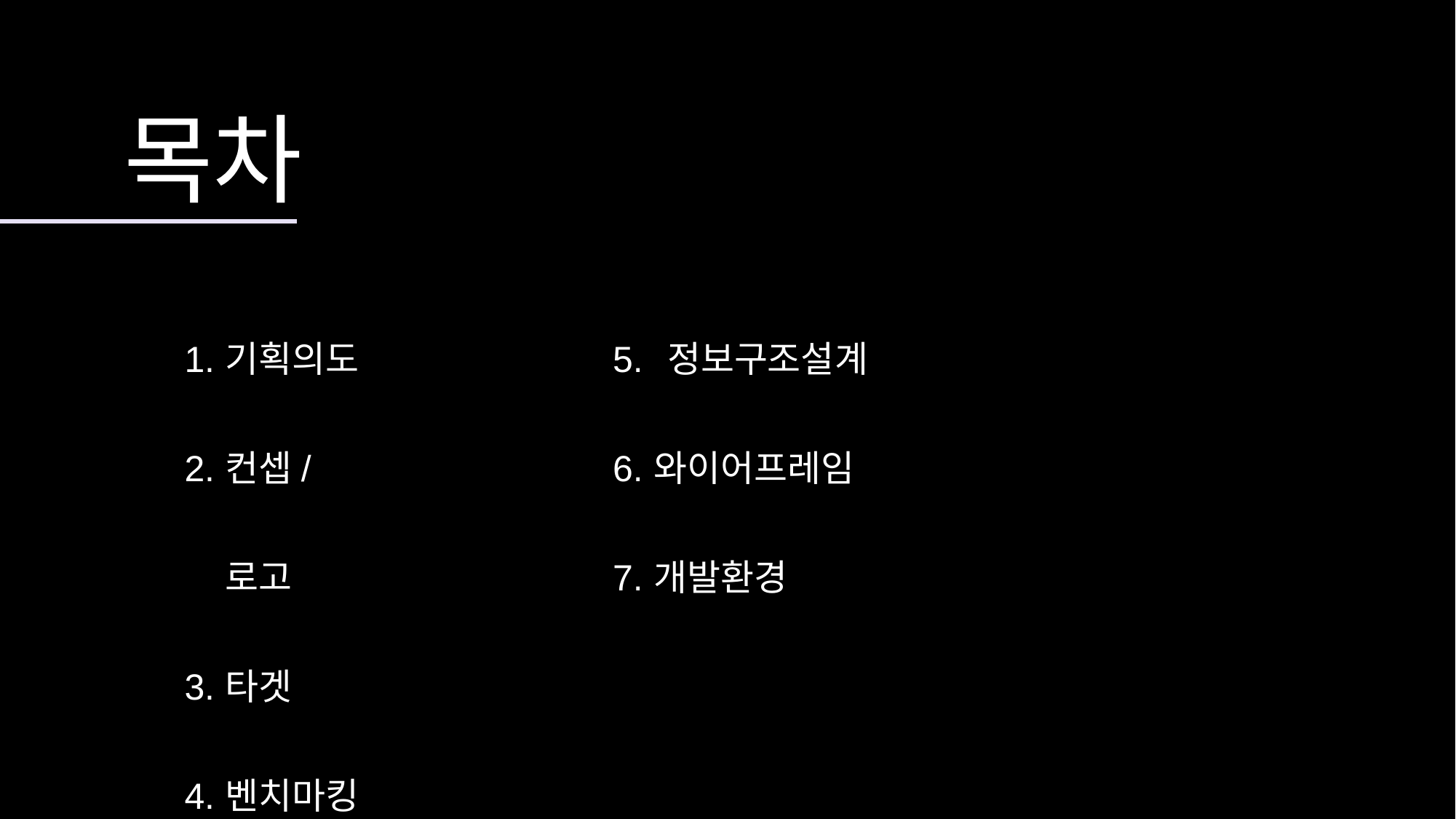

목차
기획의도
컨셉/로고
타겟
벤치마킹
정보구조설계
와이어프레임
개발환경